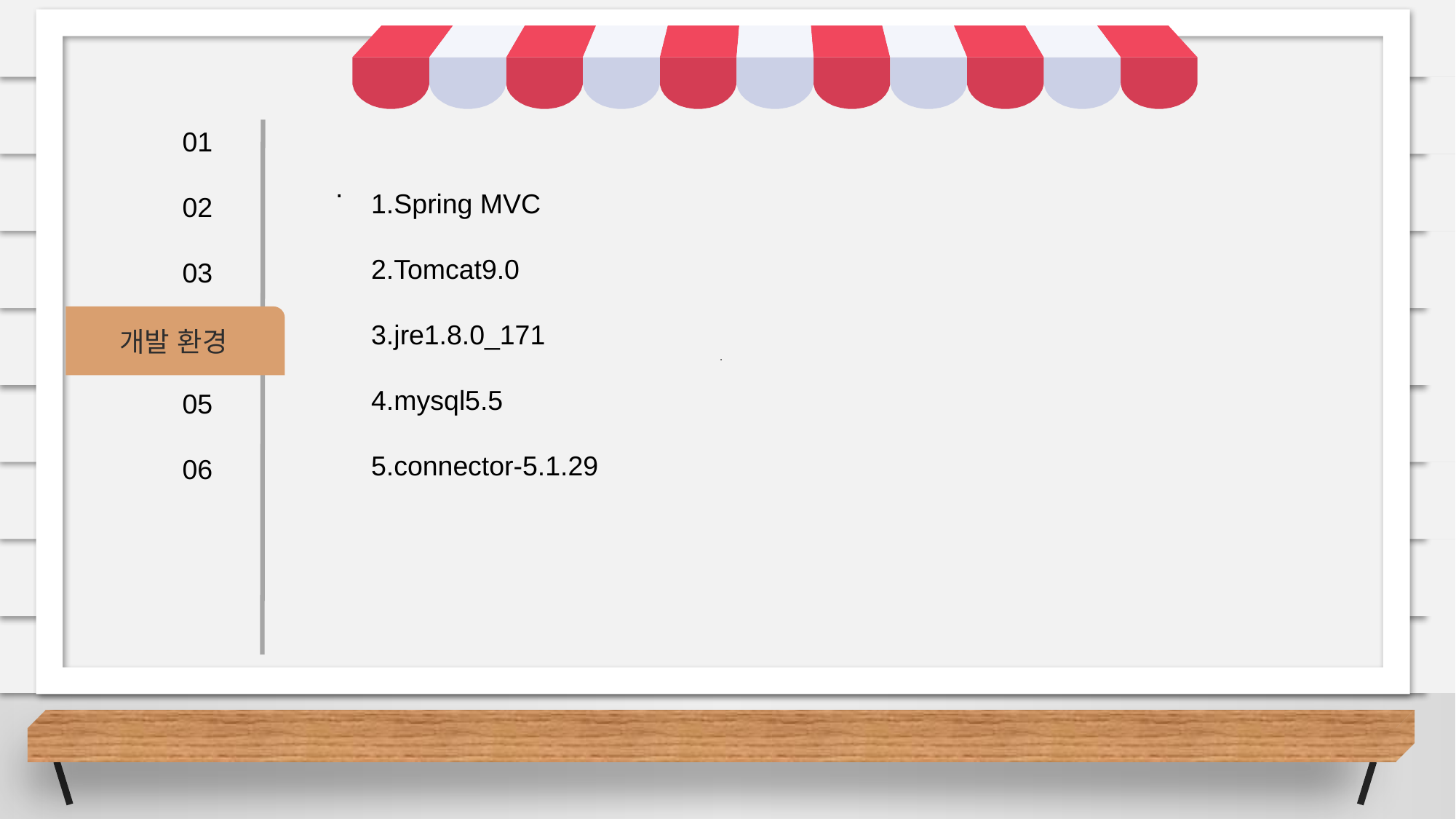

.

01

02

03

04

05

06
1.Spring MVC
2.Tomcat9.0
3.jre1.8.0_171
4.mysql5.5
5.connector-5.1.29
.
개발 환경